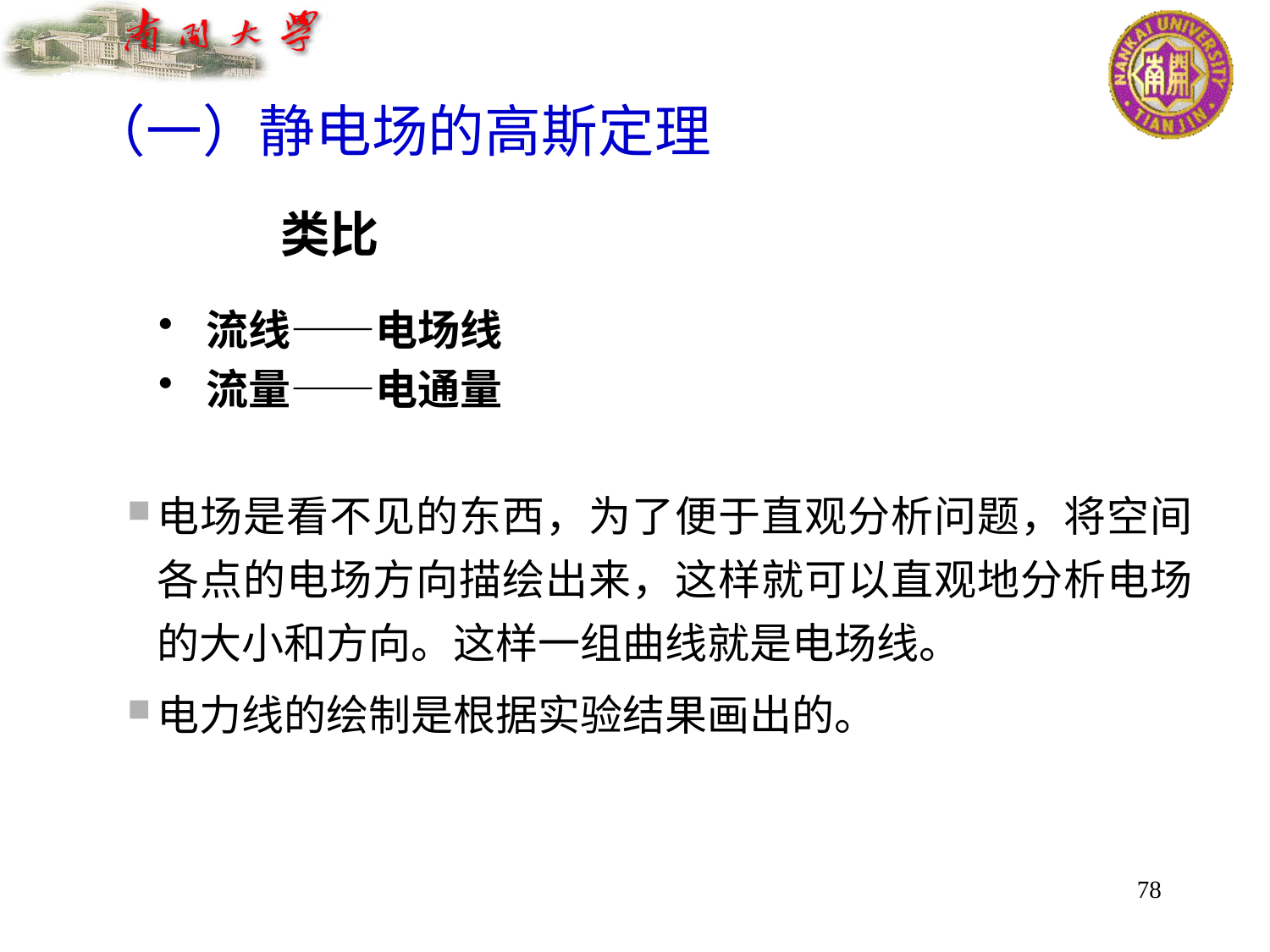

（一）静电场的高斯定理
类比
流线——电场线
流量——电通量
电场是看不见的东西，为了便于直观分析问题，将空间各点的电场方向描绘出来，这样就可以直观地分析电场的大小和方向。这样一组曲线就是电场线。
电力线的绘制是根据实验结果画出的。
78